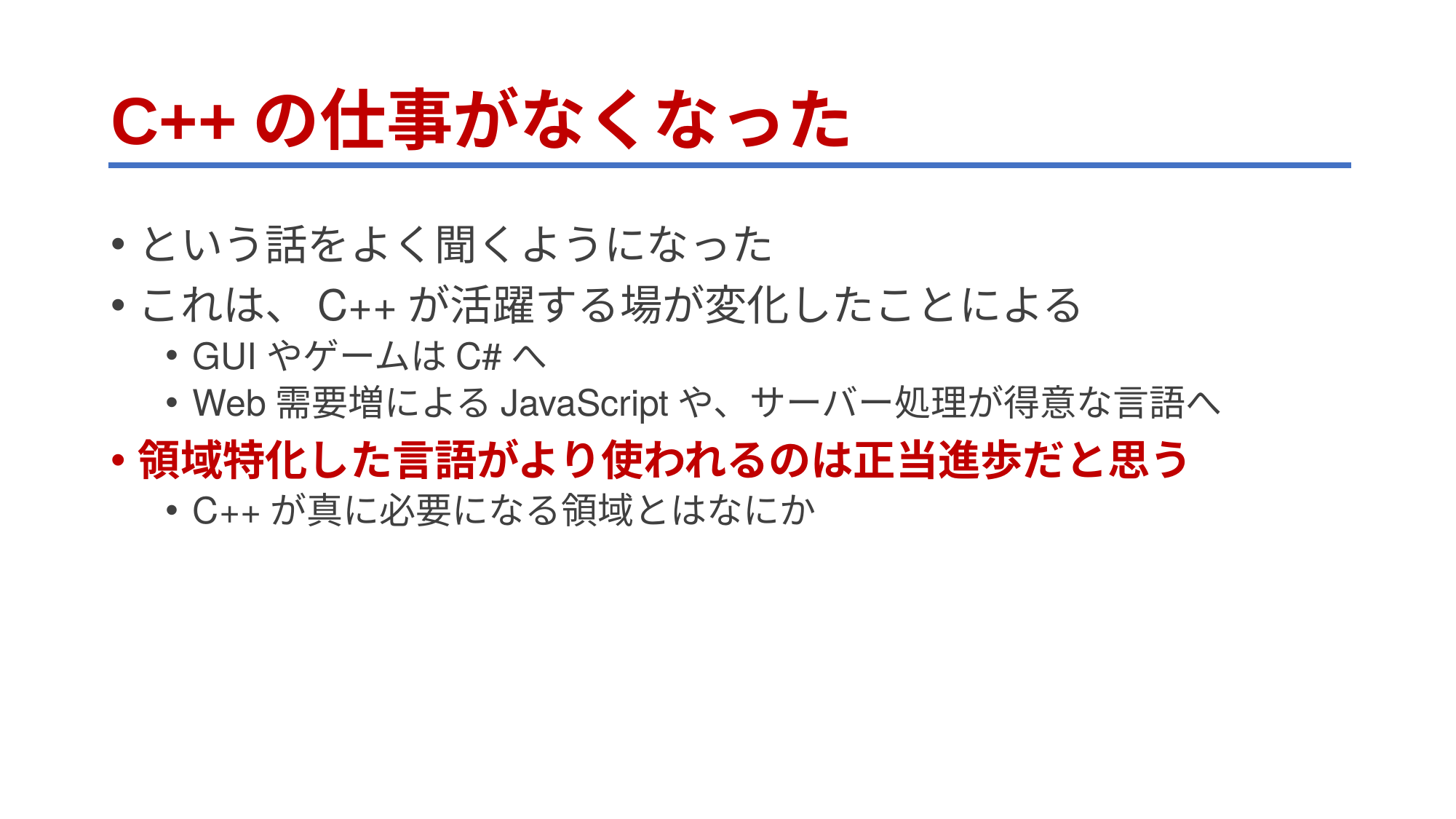

# C++の仕事がなくなった
という話をよく聞くようになった
これは、C++が活躍する場が変化したことによる
GUIやゲームはC#へ
Web需要増によるJavaScriptや、サーバー処理が得意な言語へ
領域特化した言語がより使われるのは正当進歩だと思う
C++が真に必要になる領域とはなにか